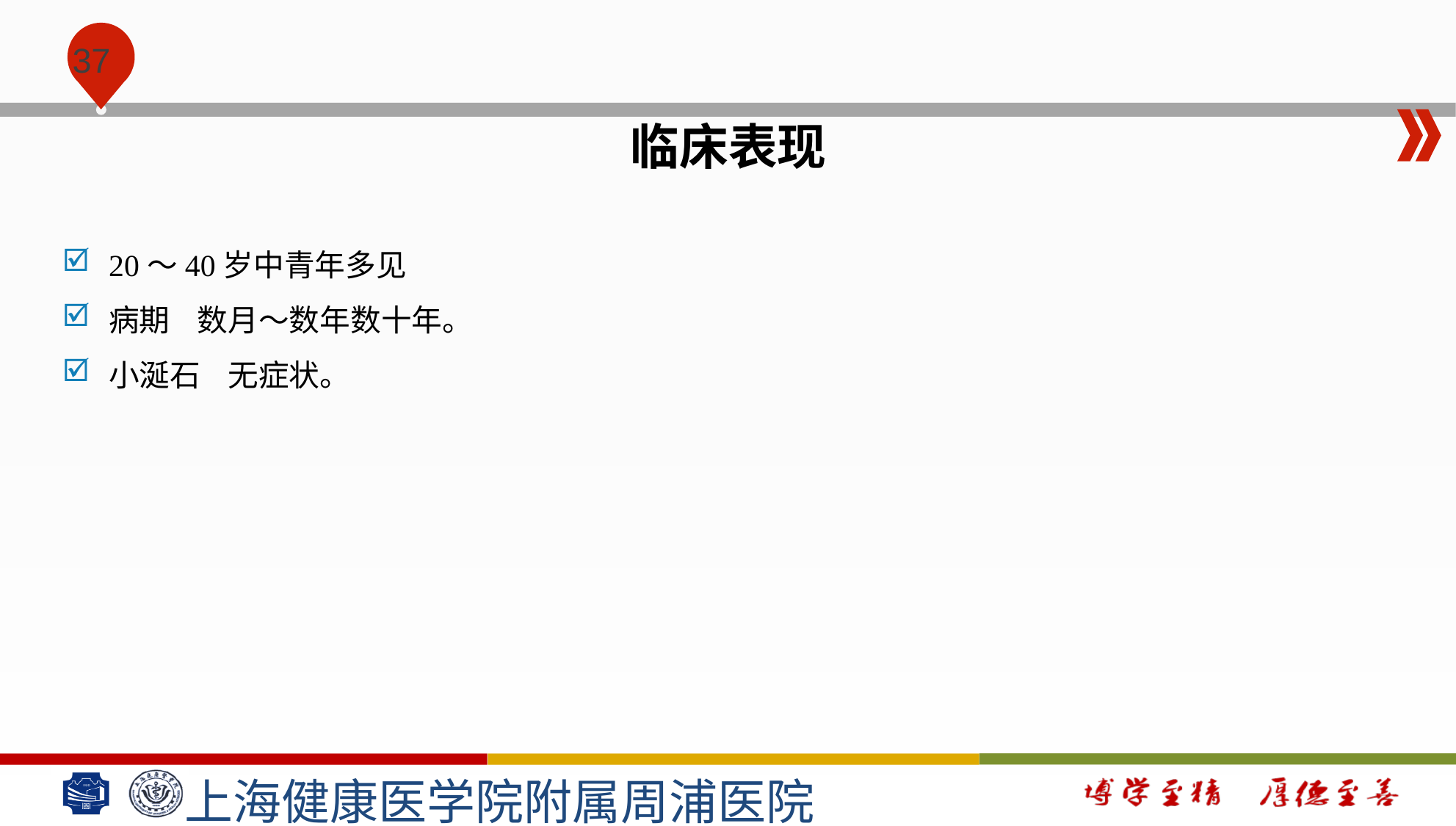

#

临床表现
20～40岁中青年多见
病期    数月～数年数十年。
小涎石    无症状。